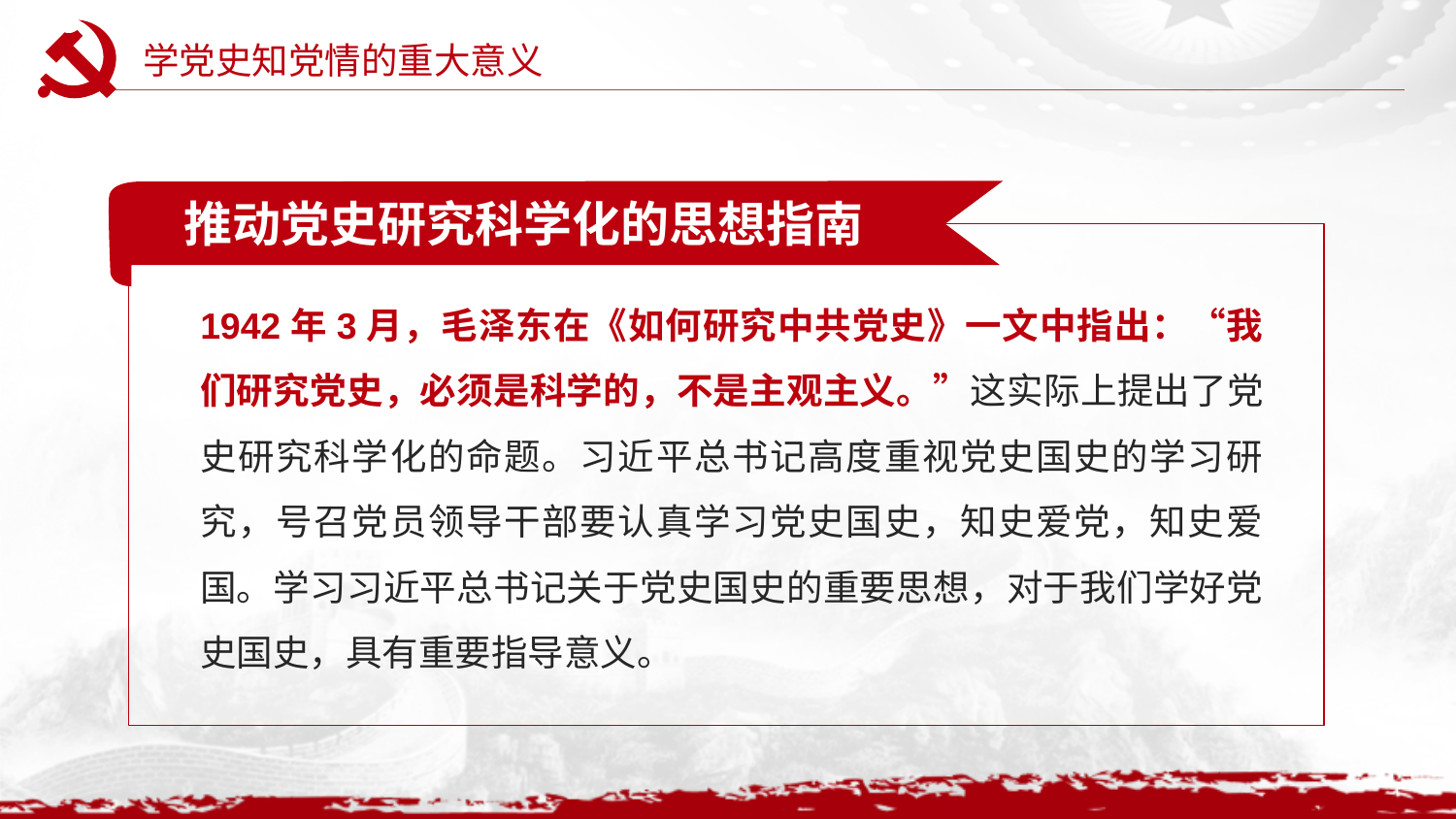

学党史知党情的重大意义

推动党史研究科学化的思想指南

1942年3月，毛泽东在《如何研究中共党史》一文中指出：“我们研究党史，必须是科学的，不是主观主义。”这实际上提出了党史研究科学化的命题。习近平总书记高度重视党史国史的学习研究，号召党员领导干部要认真学习党史国史，知史爱党，知史爱国。学习习近平总书记关于党史国史的重要思想，对于我们学好党史国史，具有重要指导意义。